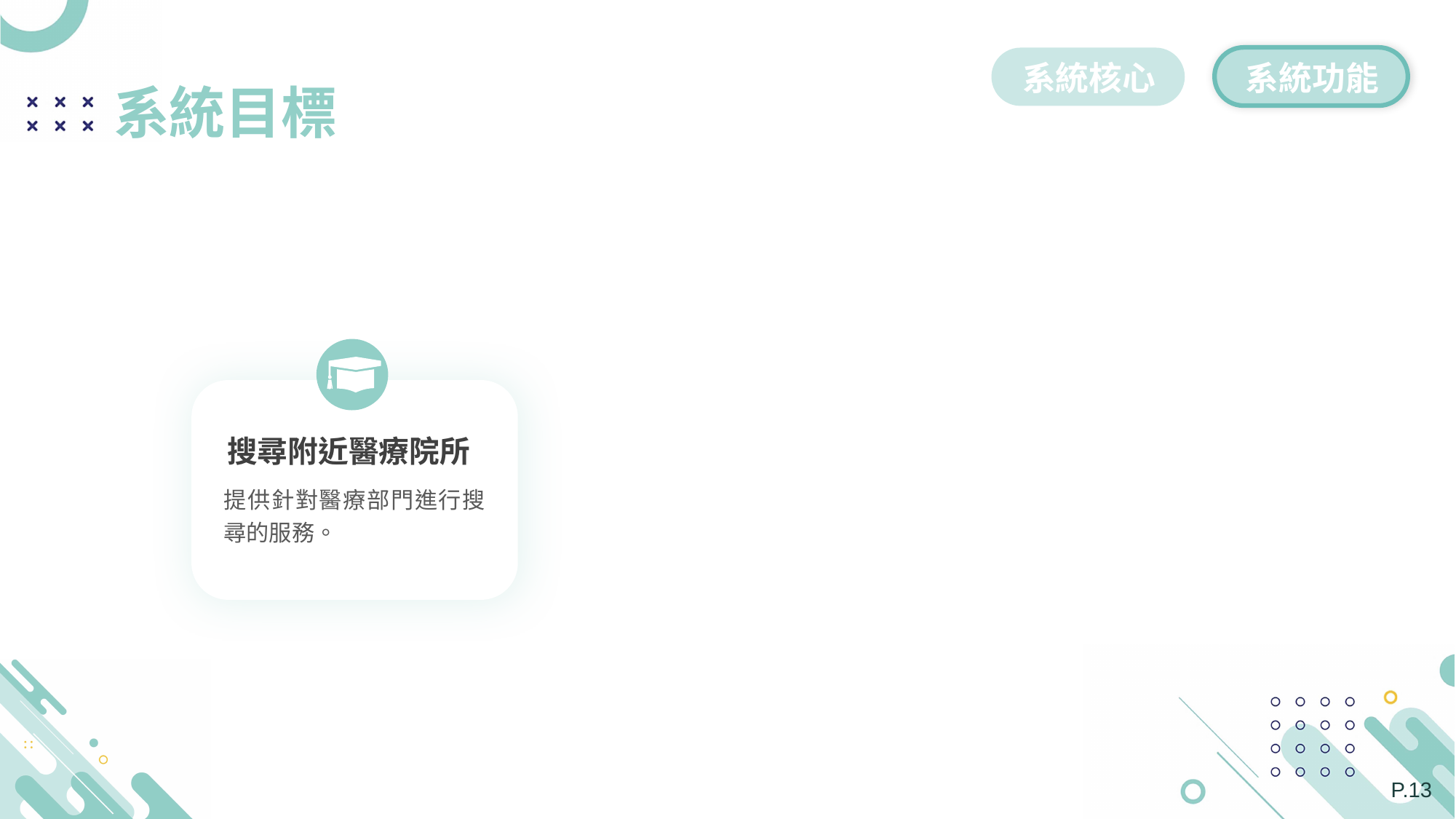

系統功能
系統核心
系統目標

搜尋附近醫療院所
提供針對醫療部門進行搜尋的服務。